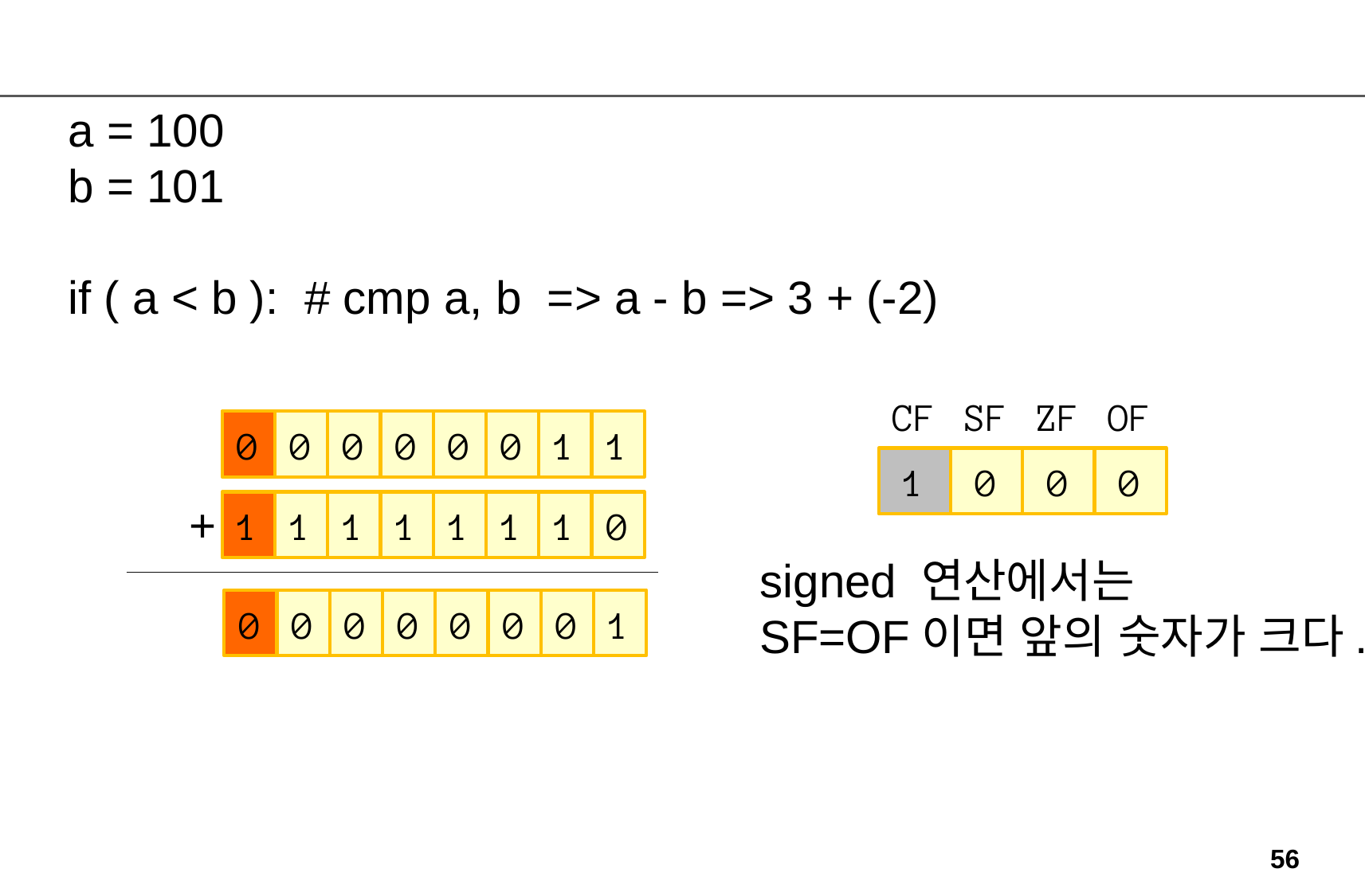

a = 100
b = 101

if ( a < b ):  # cmp a, b  => a - b => 3 + (-2)

CF
SF
ZF
OF
0
0
0
0
0
0
1
1
1
0
0
0
+
1
1
1
1
1
1
1
0
signed 연산에서는
SF=OF이면 앞의 숫자가 크다.
0
0
0
0
0
0
0
1